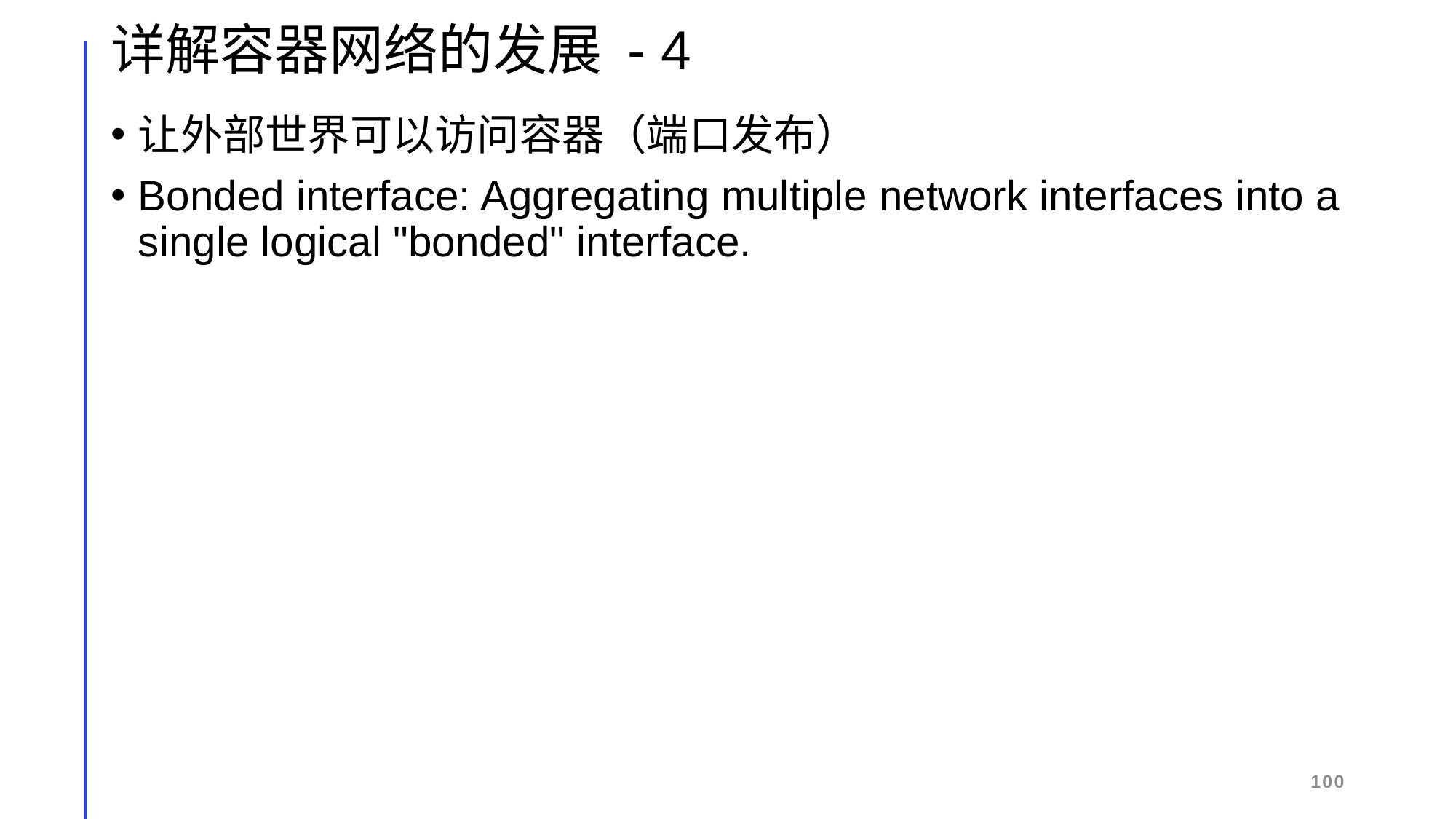

# 详解容器网络的发展 - 4
让外部世界可以访问容器（端口发布）
Bonded interface: Aggregating multiple network interfaces into a single logical "bonded" interface.

100